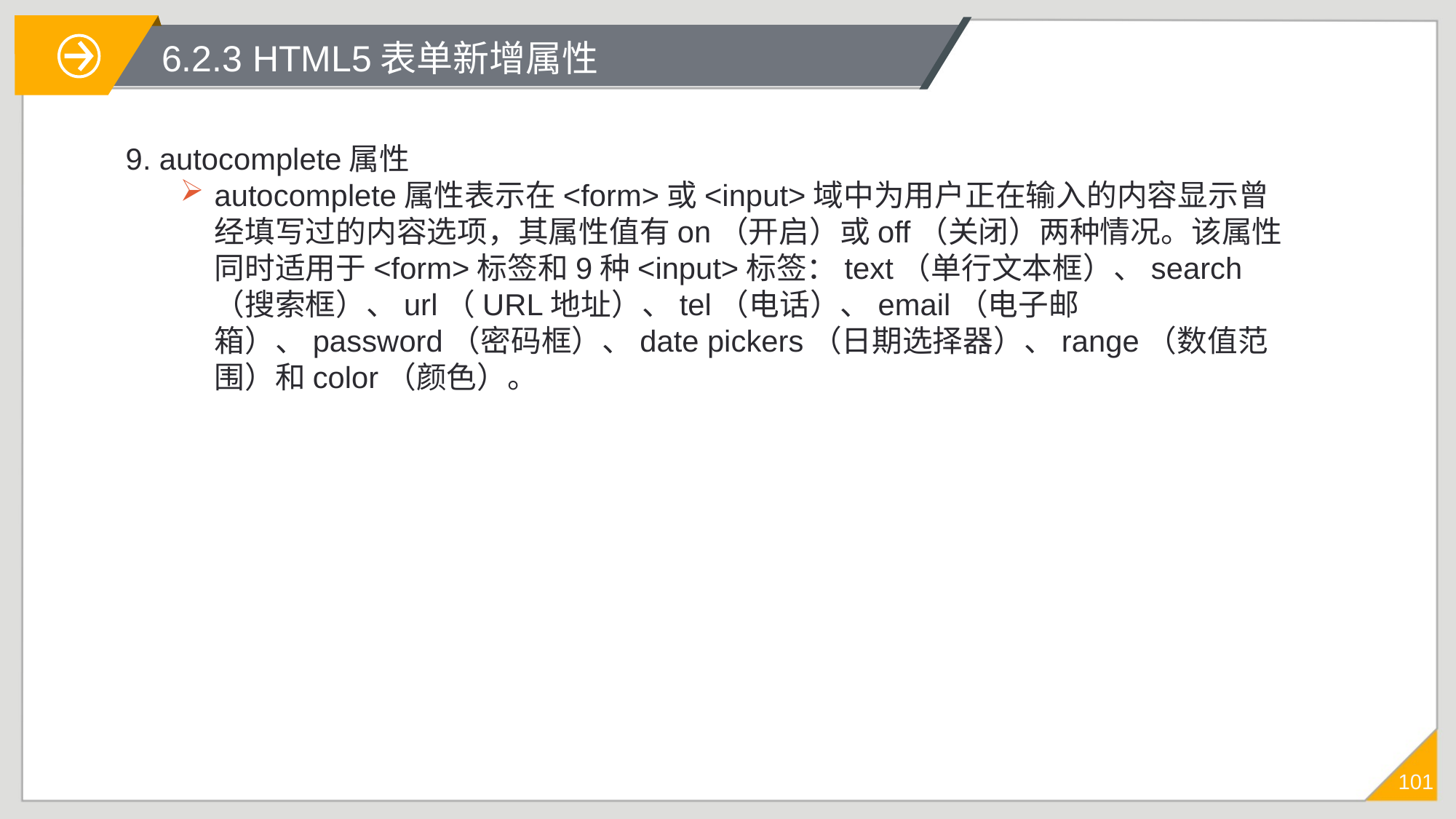

# 6.2.3 HTML5表单新增属性
9. autocomplete属性
autocomplete属性表示在<form>或<input>域中为用户正在输入的内容显示曾经填写过的内容选项，其属性值有on（开启）或off（关闭）两种情况。该属性同时适用于<form>标签和9种<input>标签：text（单行文本框）、search（搜索框）、url（URL地址）、tel（电话）、email（电子邮箱）、password（密码框）、date pickers（日期选择器）、range（数值范围）和color（颜色）。